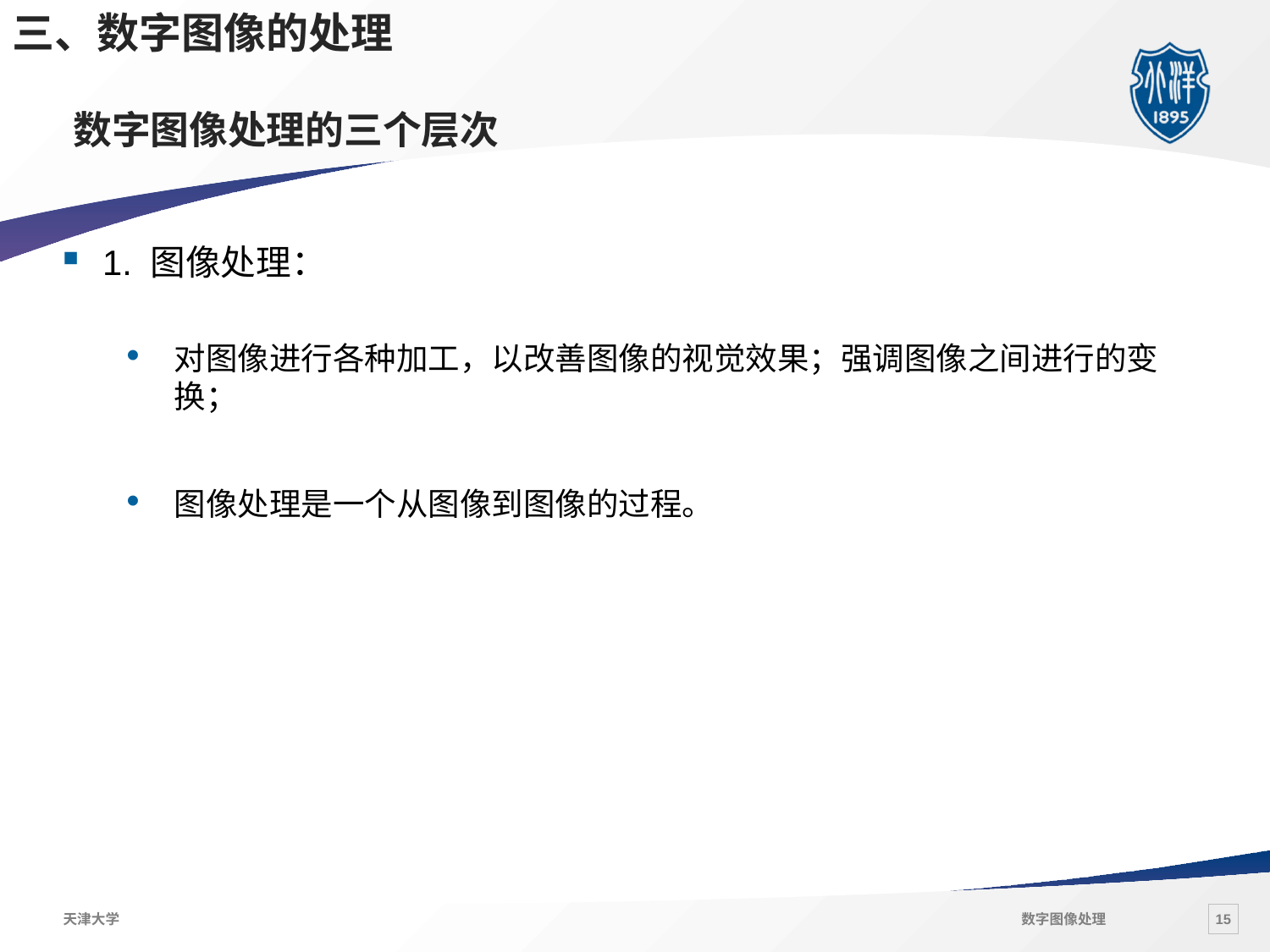

三、数字图像的处理

# 数字图像处理的三个层次
1. 图像处理：

对图像进行各种加工，以改善图像的视觉效果；强调图像之间进行的变换；

图像处理是一个从图像到图像的过程。